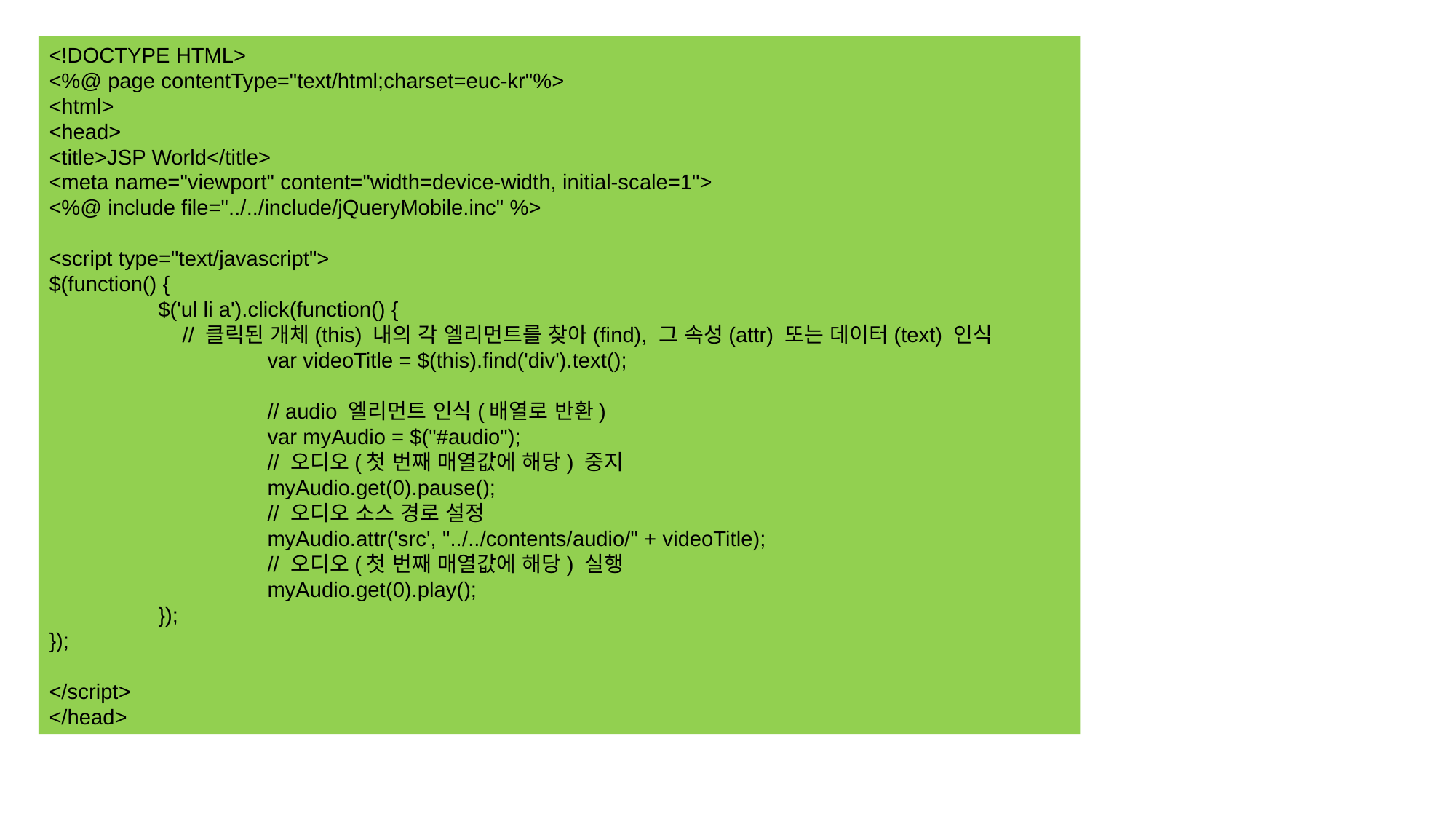

<!DOCTYPE HTML>
<%@ page contentType="text/html;charset=euc-kr"%>
<html>
<head>
<title>JSP World</title>
<meta name="viewport" content="width=device-width, initial-scale=1">
<%@ include file="../../include/jQueryMobile.inc" %>

<script type="text/javascript">
$(function() {
	$('ul li a').click(function() {
	    // 클릭된 개체(this) 내의 각 엘리먼트를 찾아(find), 그 속성(attr) 또는 데이터(text) 인식
		var videoTitle = $(this).find('div').text();

		// audio 엘리먼트 인식(배열로 반환)
		var myAudio = $("#audio");
		// 오디오(첫 번째 매열값에 해당) 중지
		myAudio.get(0).pause();
		// 오디오 소스 경로 설정
		myAudio.attr('src', "../../contents/audio/" + videoTitle);
		// 오디오(첫 번째 매열값에 해당) 실행
		myAudio.get(0).play();
	});
});

</script>
</head>